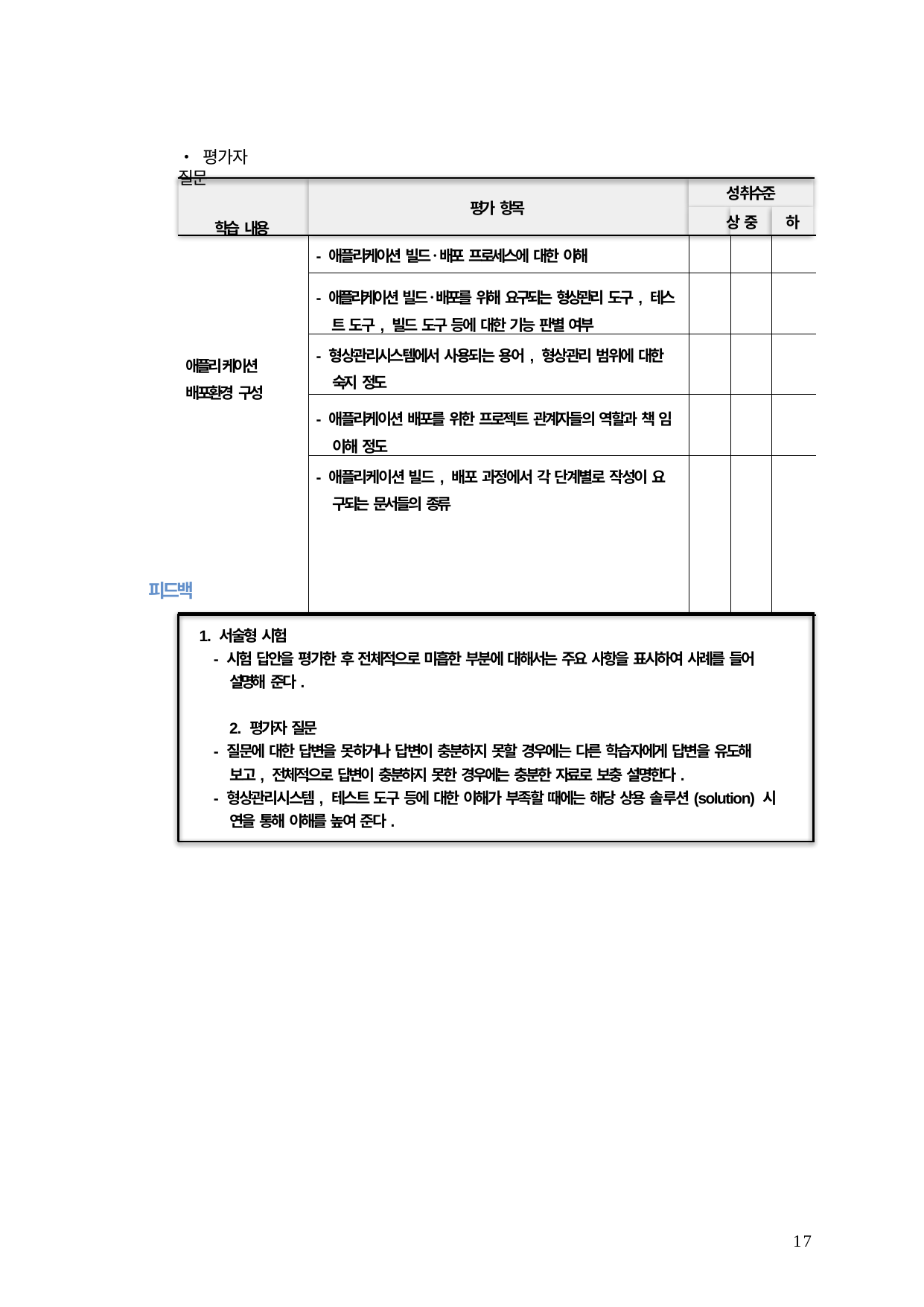

• 평가자 질문

학습 내용

성취수준

상	중	하
평가 항목

| 애플리케이션 배포환경 구성 | - 애플리케이션 빌드･배포 프로세스에 대한 이해 |  |  |  |
| --- | --- | --- | --- | --- |
|  | - 애플리케이션 빌드･배포를 위해 요구되는 형상관리 도구, 테스 트 도구, 빌드 도구 등에 대한 기능 판별 여부 |  |  |  |
|  | - 형상관리시스템에서 사용되는 용어, 형상관리 범위에 대한 숙지 정도 |  |  |  |
|  | - 애플리케이션 배포를 위한 프로젝트 관계자들의 역할과 책 임 이해 정도 |  |  |  |
|  | - 애플리케이션 빌드, 배포 과정에서 각 단계별로 작성이 요 구되는 문서들의 종류 |  |  |  |
피드백

1. 서술형 시험
- 시험 답안을 평가한 후 전체적으로 미흡한 부분에 대해서는 주요 사항을 표시하여 사례를 들어
설명해 준다.

2. 평가자 질문
- 질문에 대한 답변을 못하거나 답변이 충분하지 못할 경우에는 다른 학습자에게 답변을 유도해
보고, 전체적으로 답변이 충분하지 못한 경우에는 충분한 자료로 보충 설명한다.
- 형상관리시스템, 테스트 도구 등에 대한 이해가 부족할 때에는 해당 상용 솔루션(solution) 시
연을 통해 이해를 높여 준다.

17